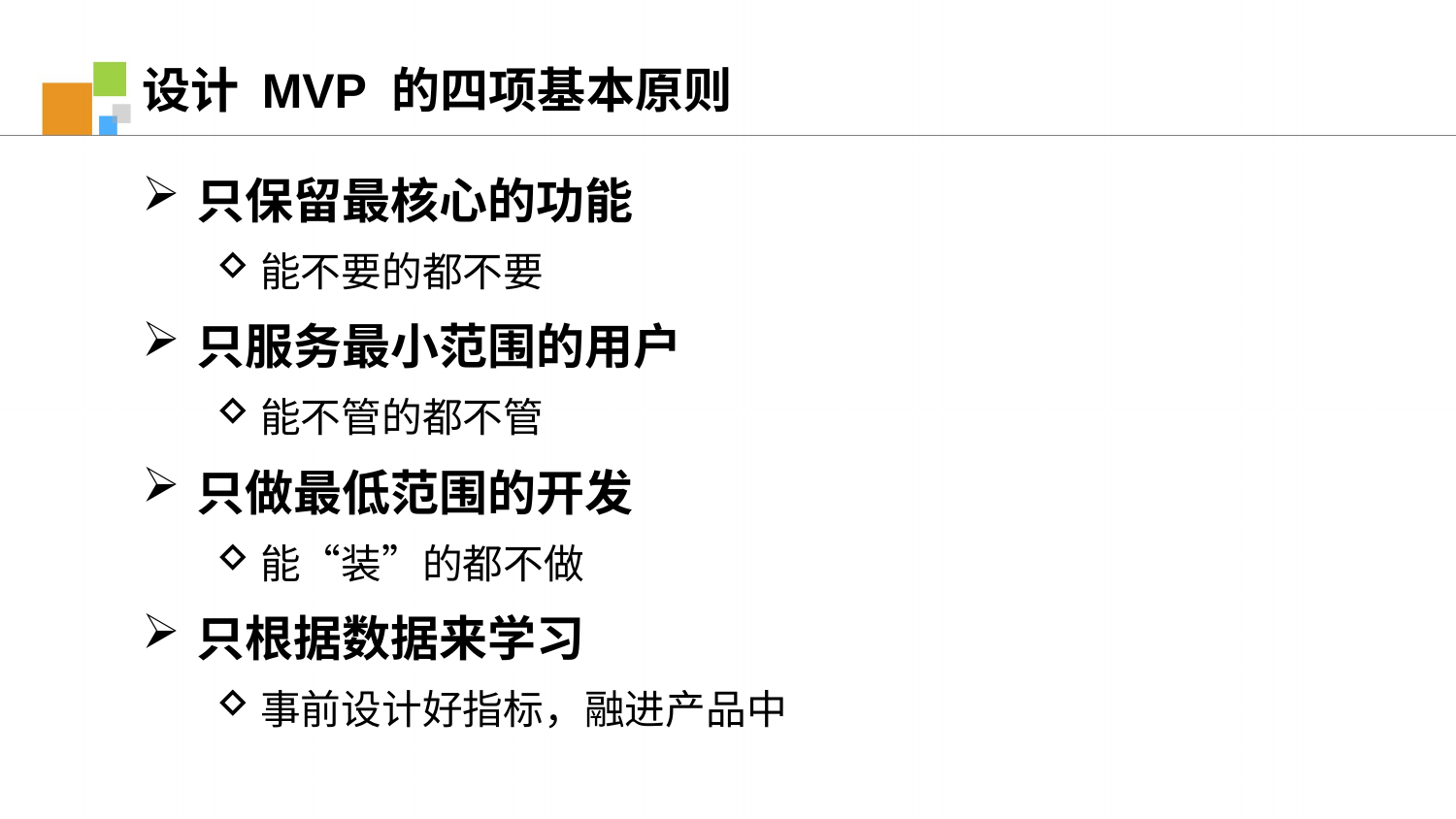

设计 MVP 的四项基本原则
只保留最核心的功能
能不要的都不要
只服务最小范围的用户
能不管的都不管
只做最低范围的开发
能“装”的都不做
只根据数据来学习
事前设计好指标，融进产品中